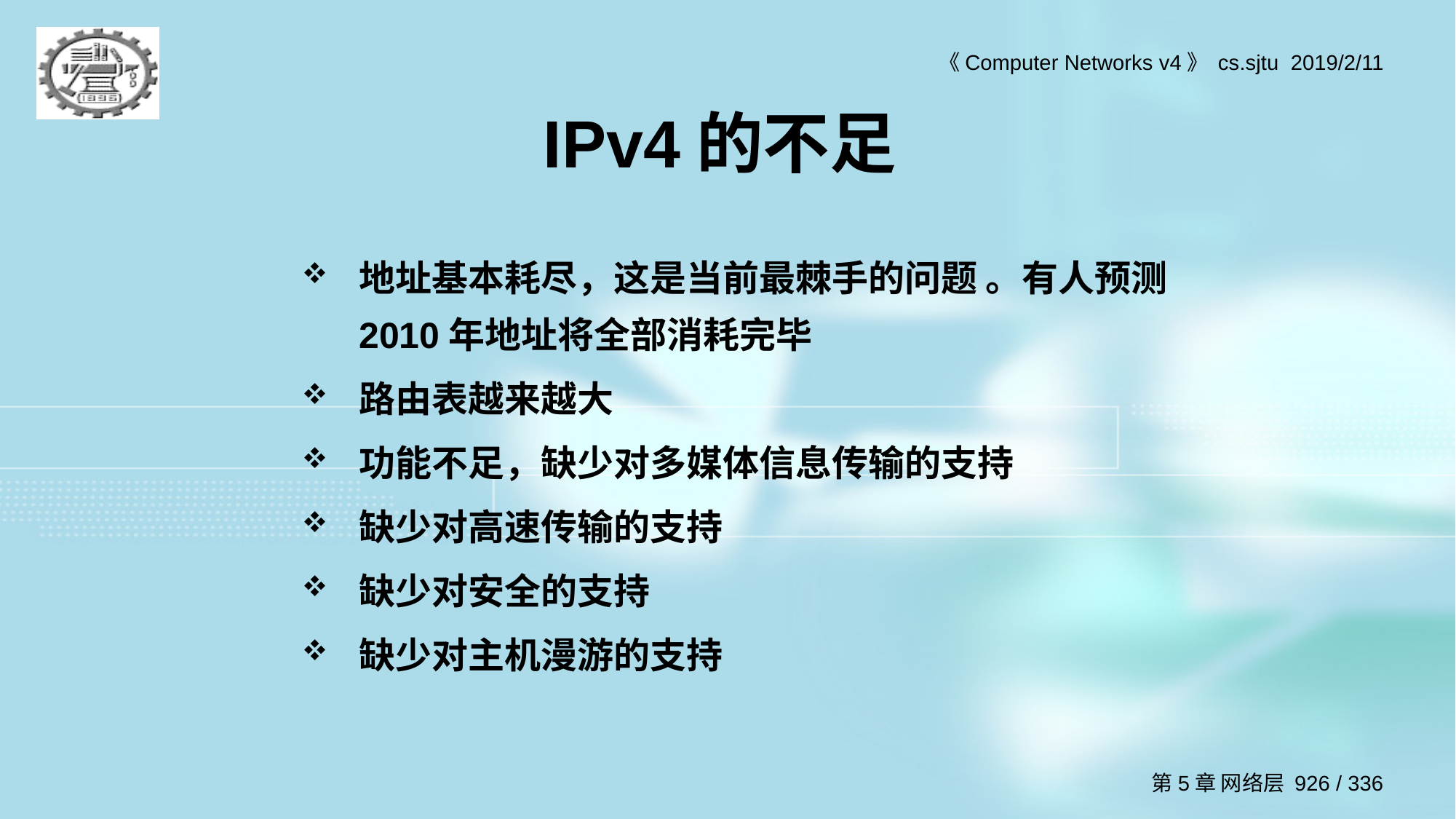

# IPv4的不足
地址基本耗尽，这是当前最棘手的问题 。有人预测2010年地址将全部消耗完毕
路由表越来越大
功能不足，缺少对多媒体信息传输的支持
缺少对高速传输的支持
缺少对安全的支持
缺少对主机漫游的支持